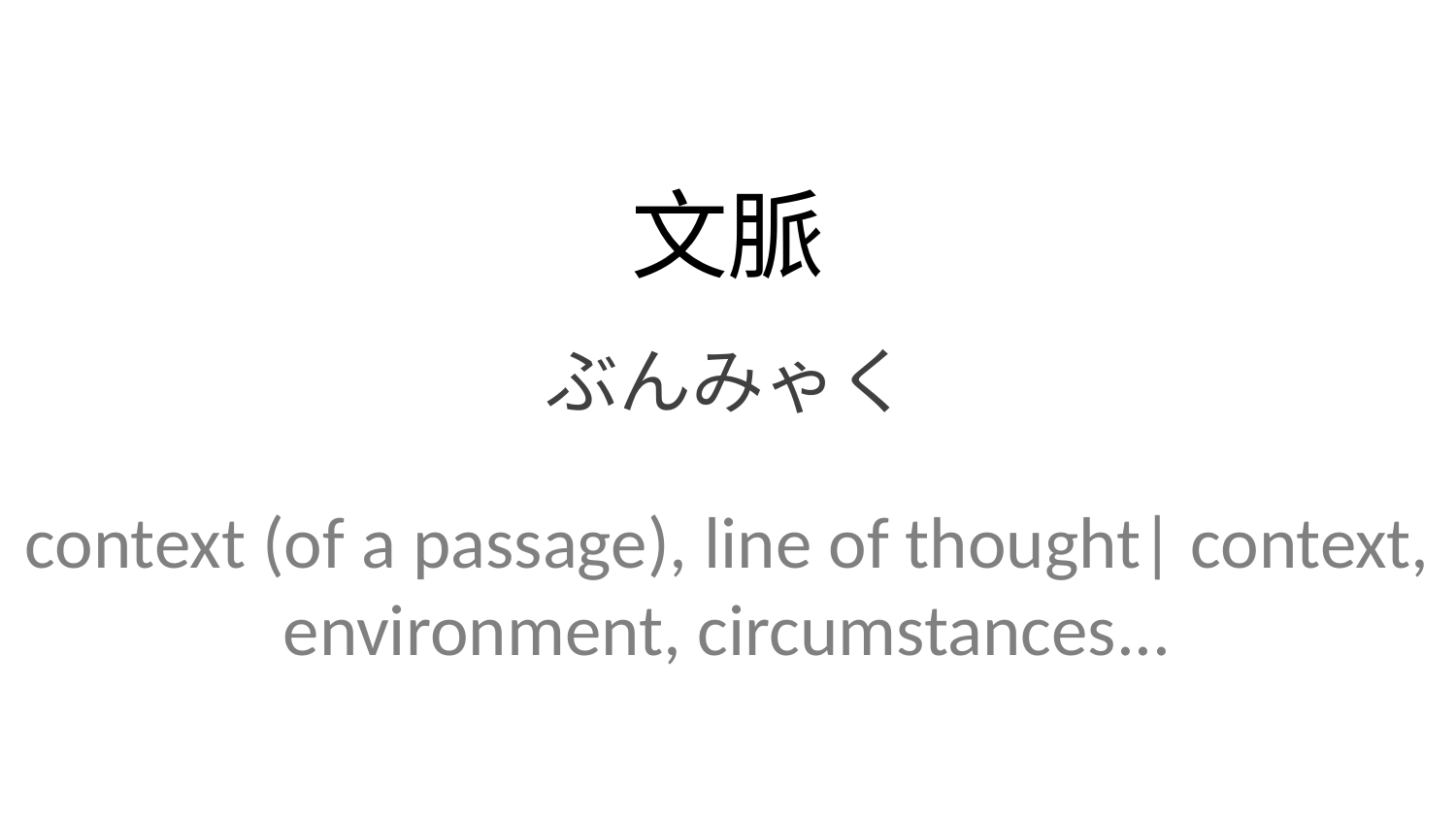

文脈

ぶんみゃく
context (of a passage), line of thought| context, environment, circumstances...